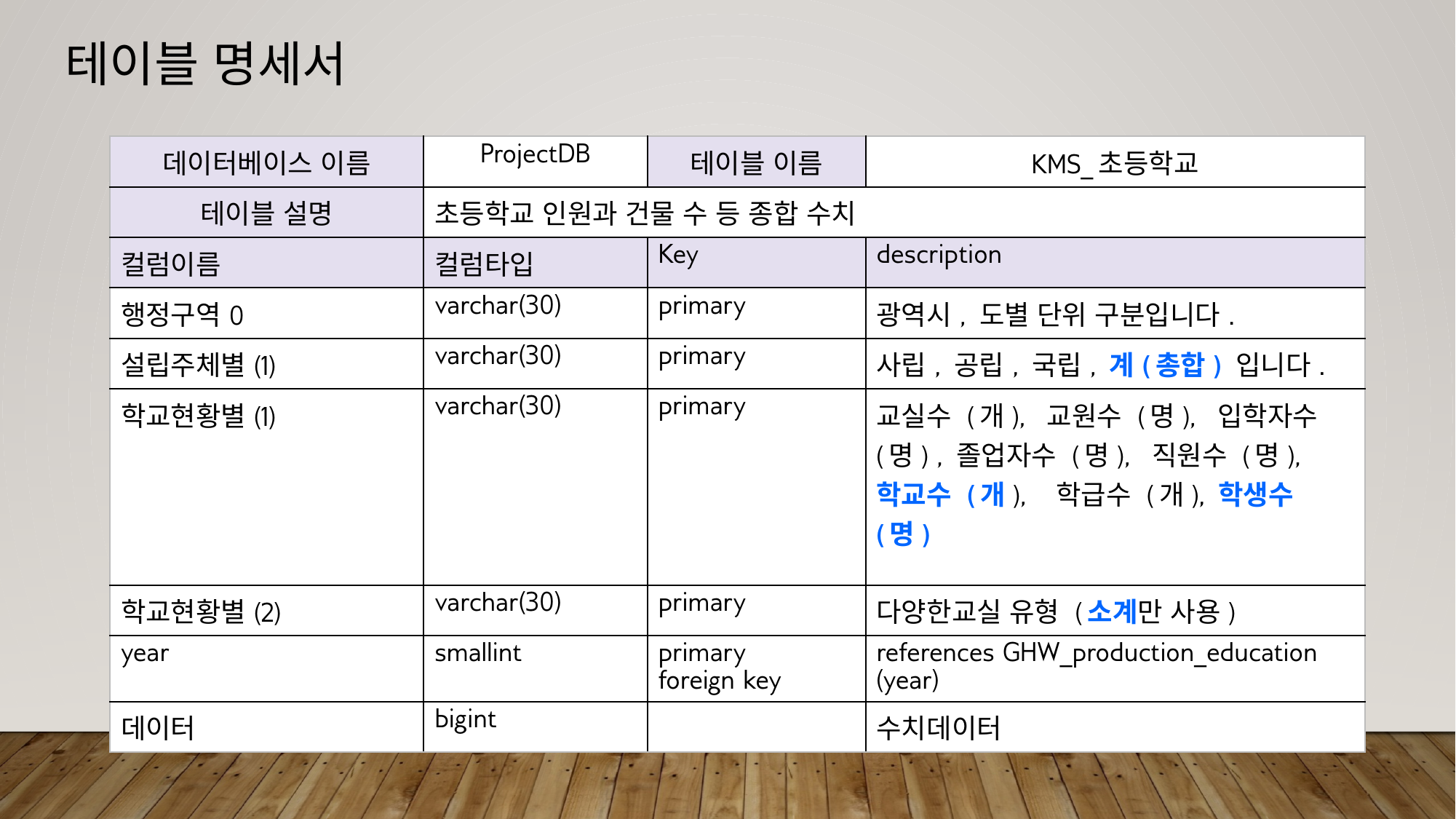

테이블 명세서
| 데이터베이스 이름 | ProjectDB | 테이블 이름 | KMS\_초등학교 |
| --- | --- | --- | --- |
| 테이블 설명 | 초등학교 인원과 건물 수 등 종합 수치 |  |  |
| 컬럼이름 | 컬럼타입 | Key | description |
| 행정구역0 | varchar(30) | primary | 광역시, 도별 단위 구분입니다. |
| 설립주체별(1) | varchar(30) | primary | 사립, 공립, 국립, 계(총합) 입니다. |
| 학교현황별(1) | varchar(30) | primary | 교실수 (개), 교원수 (명), 입학자수 (명) , 졸업자수 (명), 직원수 (명), 학교수 (개), 학급수 (개), 학생수 (명) |
| 학교현황별(2) | varchar(30) | primary | 다양한교실 유형 (소계만 사용) |
| year | smallint | primary foreign key | references GHW\_production\_education (year) |
| 데이터 | bigint |  | 수치데이터 |